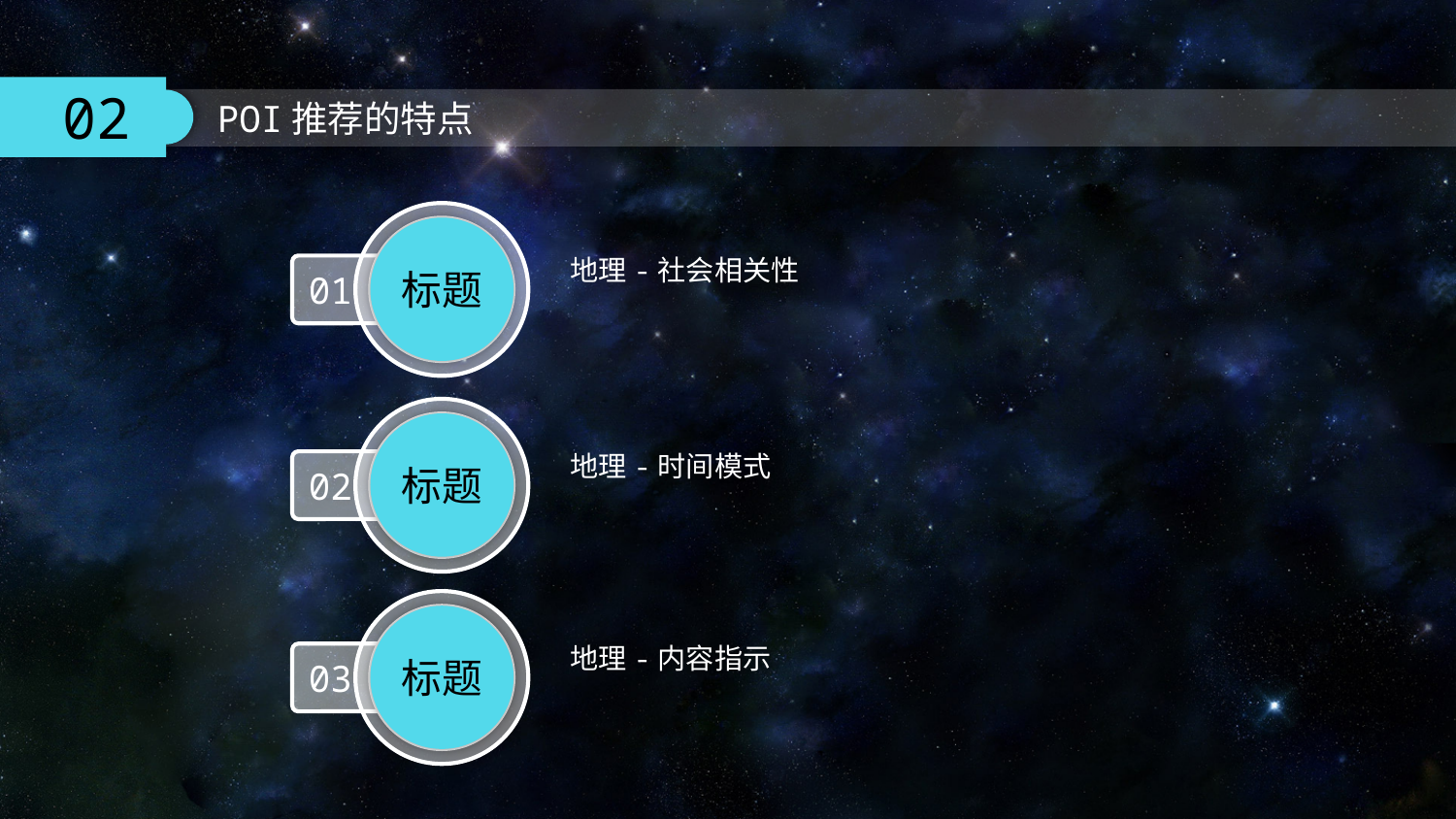

标题
地理-社会相关性
01

标题
地理-时间模式
02

标题
地理-内容指示
03